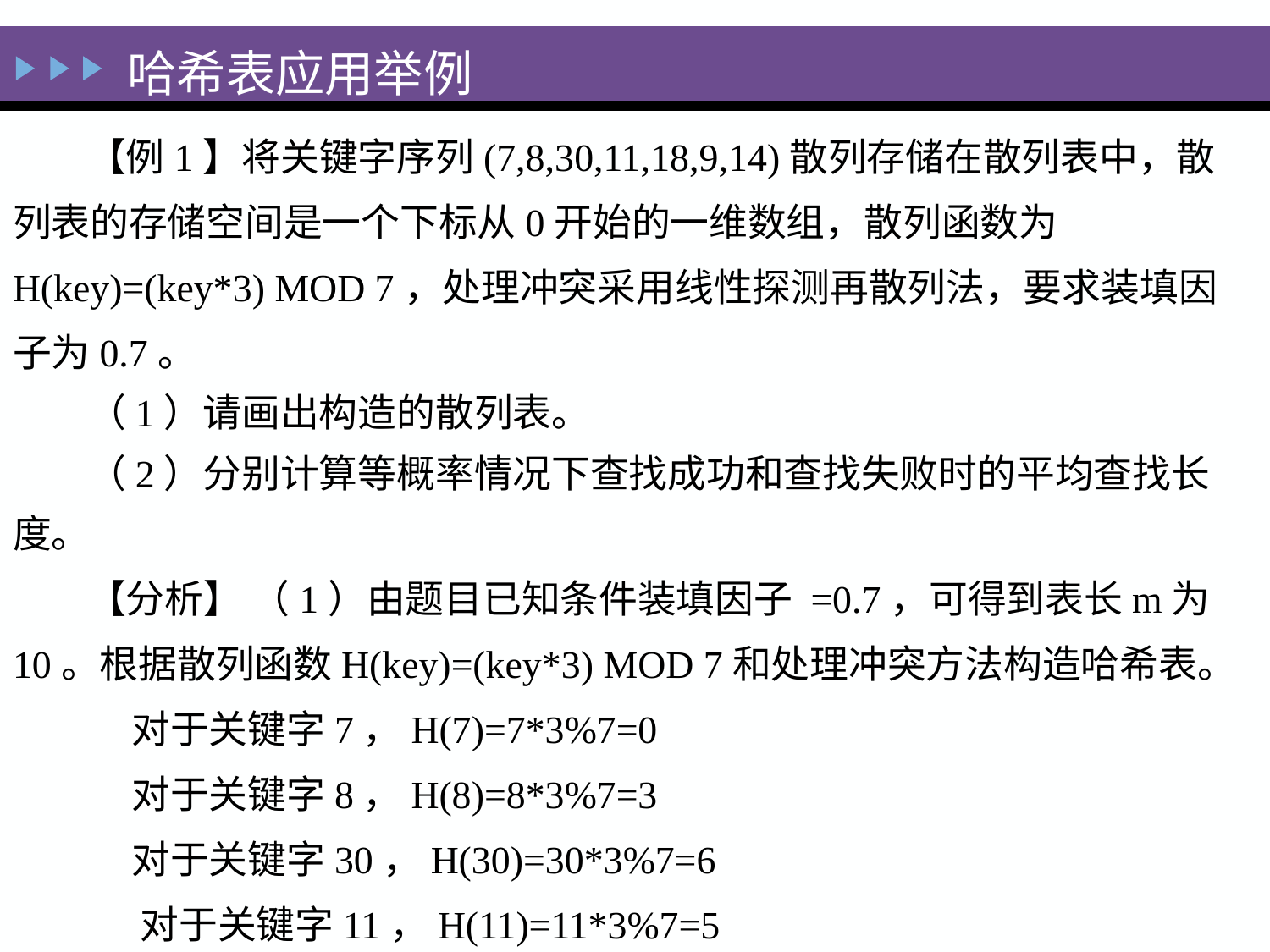

#
哈希表应用举例
【例1】将关键字序列(7,8,30,11,18,9,14)散列存储在散列表中，散列表的存储空间是一个下标从0开始的一维数组，散列函数为H(key)=(key*3) MOD 7，处理冲突采用线性探测再散列法，要求装填因子为0.7。
（1）请画出构造的散列表。
（2）分别计算等概率情况下查找成功和查找失败时的平均查找长度。
【分析】 （1）由题目已知条件装填因子 =0.7，可得到表长m为10。根据散列函数H(key)=(key*3) MOD 7和处理冲突方法构造哈希表。
    对于关键字7，H(7)=7*3%7=0
    对于关键字8，H(8)=8*3%7=3
    对于关键字30，H(30)=30*3%7=6
     对于关键字11，H(11)=11*3%7=5